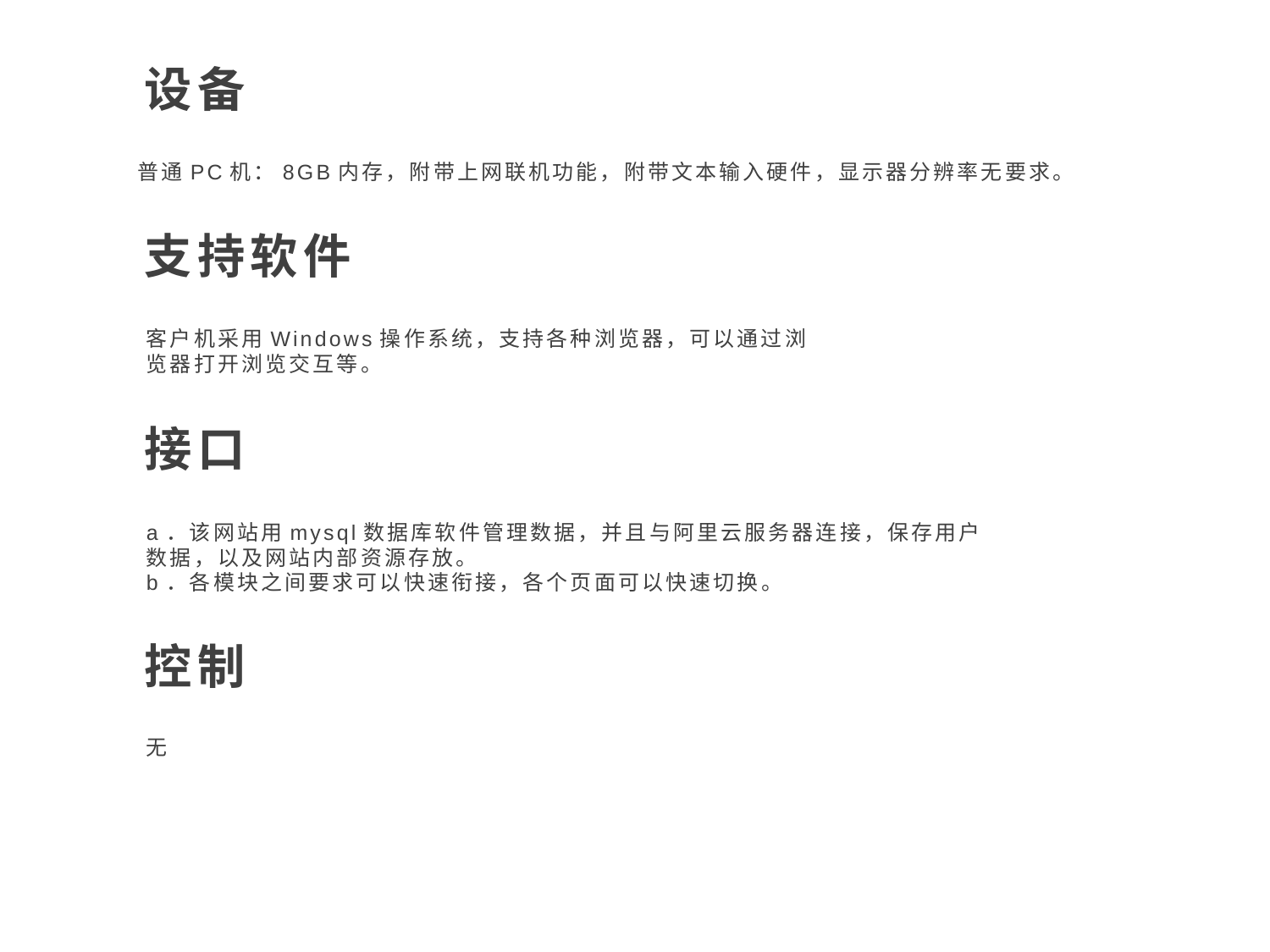

设备
普通PC机：8GB内存，附带上网联机功能，附带文本输入硬件，显示器分辨率无要求。
支持软件
客户机采用Windows操作系统，支持各种浏览器，可以通过浏览器打开浏览交互等。
接口
a．该网站用mysql数据库软件管理数据，并且与阿里云服务器连接，保存用户数据，以及网站内部资源存放。
b．各模块之间要求可以快速衔接，各个页面可以快速切换。
控制
无